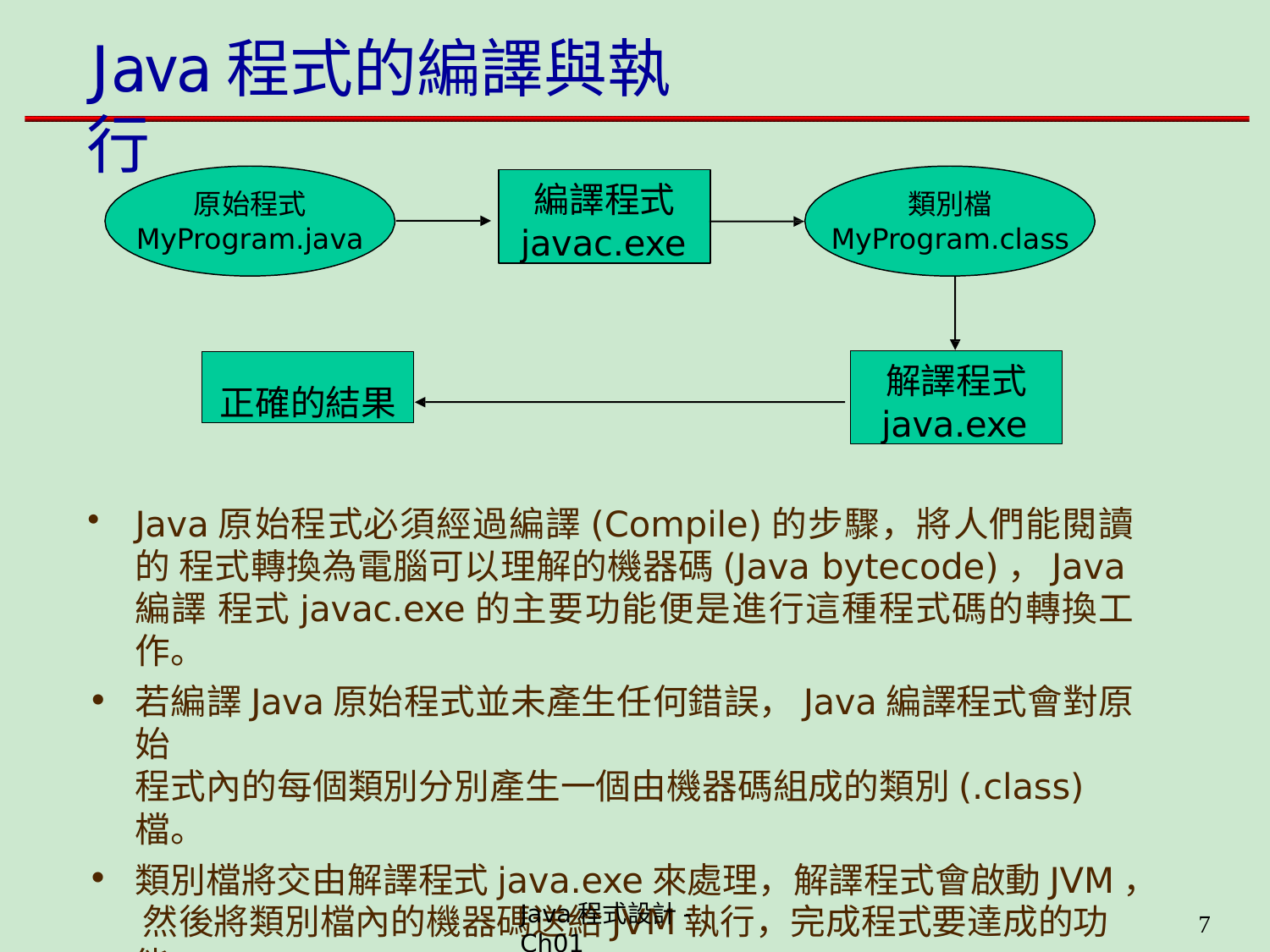

# Java程式的編譯與執行

編譯程式
javac.exe
原始程式
MyProgram.java
類別檔
MyProgram.class

解譯程式
java.exe
正確的結果

Java原始程式必須經過編譯(Compile)的步驟，將人們能閱讀的 程式轉換為電腦可以理解的機器碼(Java bytecode)，Java編譯 程式javac.exe的主要功能便是進行這種程式碼的轉換工作。
若編譯Java原始程式並未產生任何錯誤，Java編譯程式會對原始
程式內的每個類別分別產生一個由機器碼組成的類別(.class)檔。
類別檔將交由解譯程式java.exe來處理，解譯程式會啟動JVM，  然後將類別檔內的機器碼送給JVM執行，完成程式要達成的功能。
–	Eclipse開發工具會自行啟動編譯程式(javac.exe)來編譯原始程式。
Java程式設計-Ch01
7